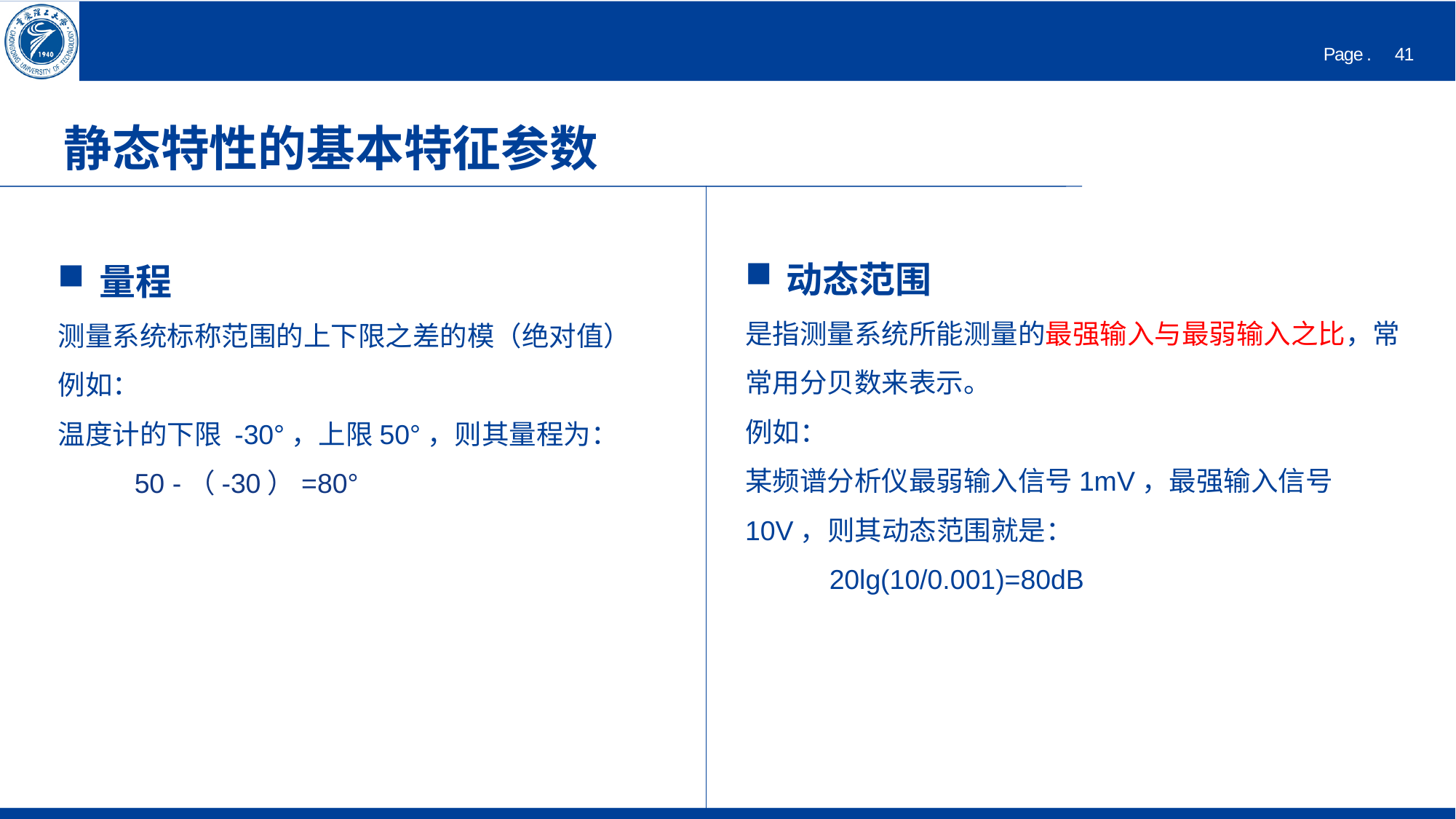

# 静态特性的基本特征参数
动态范围
是指测量系统所能测量的最强输入与最弱输入之比，常常用分贝数来表示。
例如：
某频谱分析仪最弱输入信号1mV，最强输入信号10V，则其动态范围就是：
           20lg(10/0.001)=80dB
量程
测量系统标称范围的上下限之差的模（绝对值）
例如：
温度计的下限 -30°，上限50°，则其量程为：
          50 -（-30）=80°